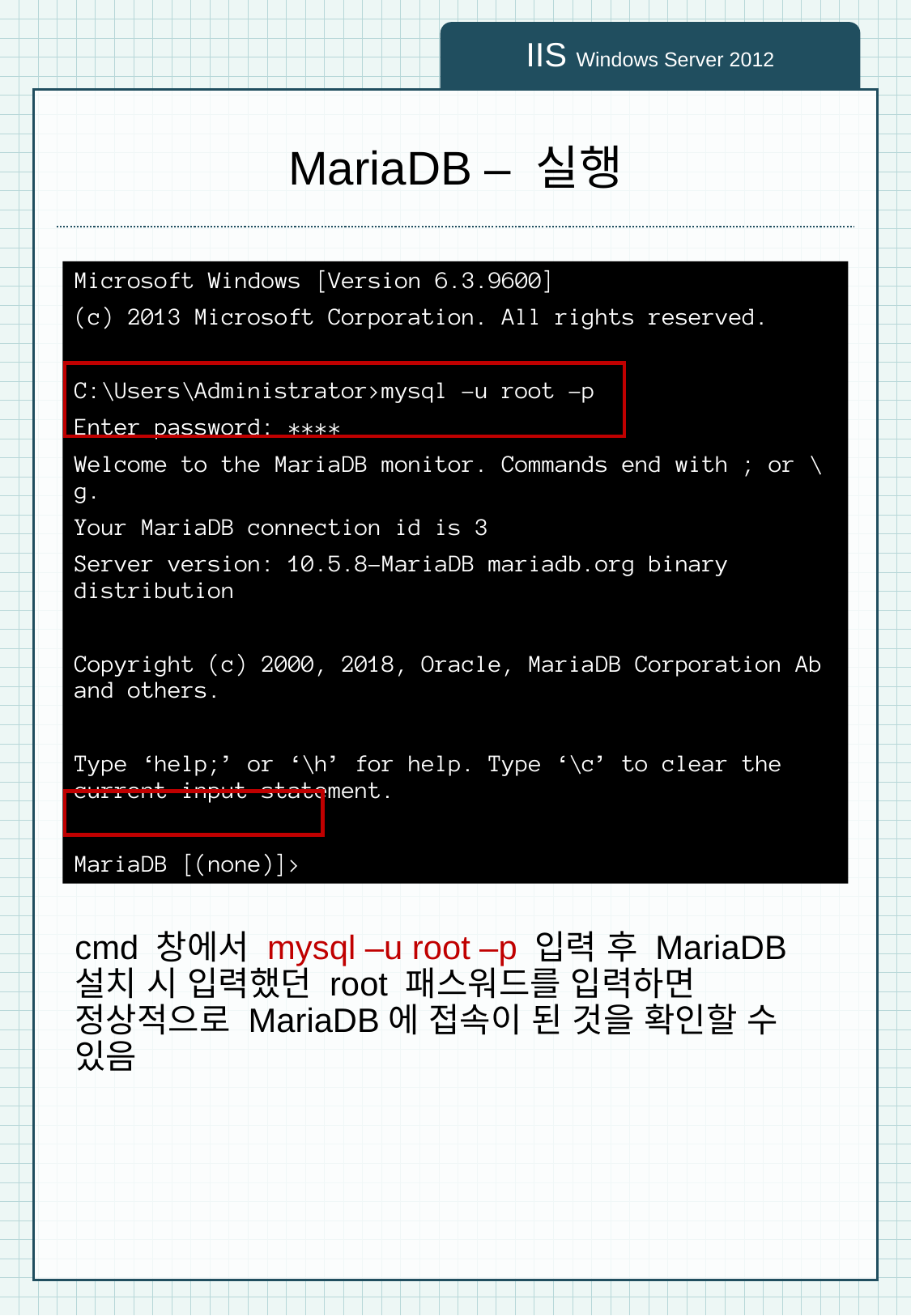

IIS Windows Server 2012

# MariaDB – 실행
Microsoft Windows [Version 6.3.9600]
(c) 2013 Microsoft Corporation. All rights reserved.

C:\Users\Administrator>mysql –u root –p
Enter password: ****
Welcome to the MariaDB monitor. Commands end with ; or \g.
Your MariaDB connection id is 3
Server version: 10.5.8-MariaDB mariadb.org binary distribution

Copyright (c) 2000, 2018, Oracle, MariaDB Corporation Ab and others.

Type ‘help;’ or ‘\h’ for help. Type ‘\c’ to clear the current input statement.

MariaDB [(none)]>

cmd 창에서 mysql –u root –p 입력 후 MariaDB 설치 시 입력했던 root 패스워드를 입력하면 정상적으로 MariaDB에 접속이 된 것을 확인할 수 있음